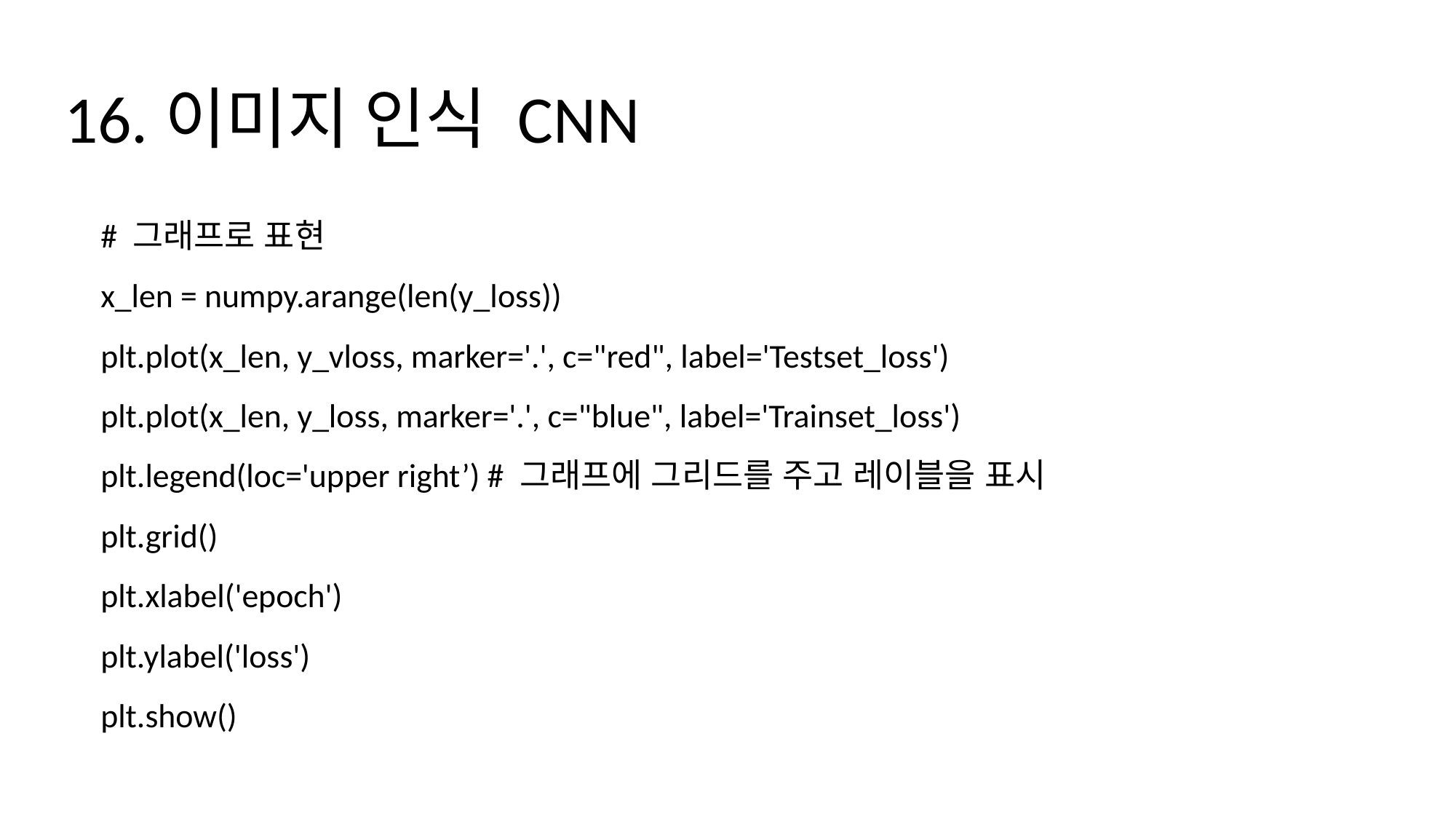

# 16.이미지 인식 CNN
# 그래프로 표현
x_len = numpy.arange(len(y_loss))
plt.plot(x_len, y_vloss, marker='.', c="red", label='Testset_loss')
plt.plot(x_len, y_loss, marker='.', c="blue", label='Trainset_loss')
plt.legend(loc='upper right’) # 그래프에 그리드를 주고 레이블을 표시
plt.grid()
plt.xlabel('epoch')
plt.ylabel('loss')
plt.show()